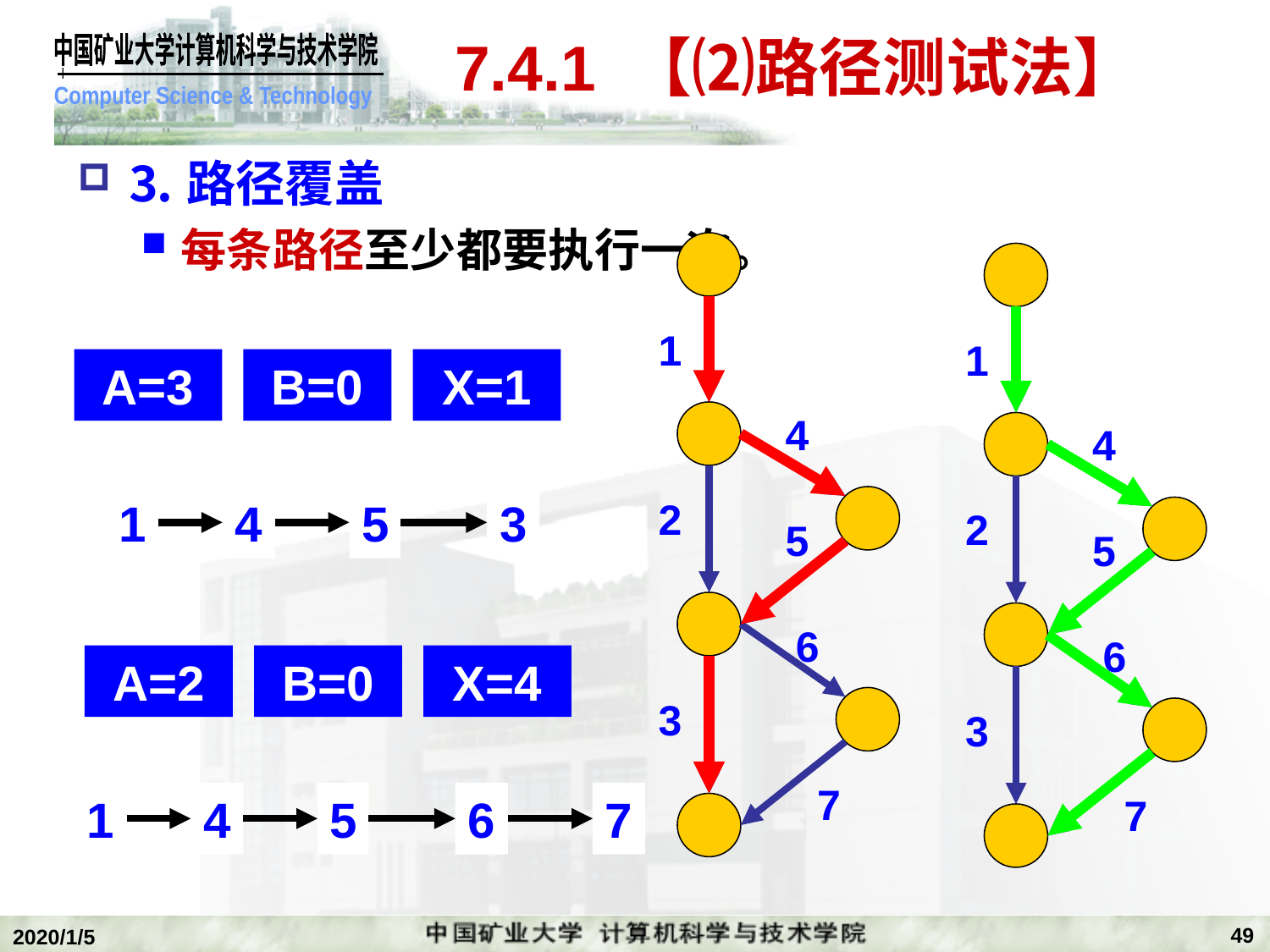

# 7.4.1 【⑵路径测试法】
⒊路径覆盖
每条路径至少都要执行一次。

1

4
2

5

6
3

7

1

4
2

5

6
3

7

A=3
B=0
X=1
1
4
5
3
A=2
B=0
X=4
1
4
5
6
7
49
2020/1/5